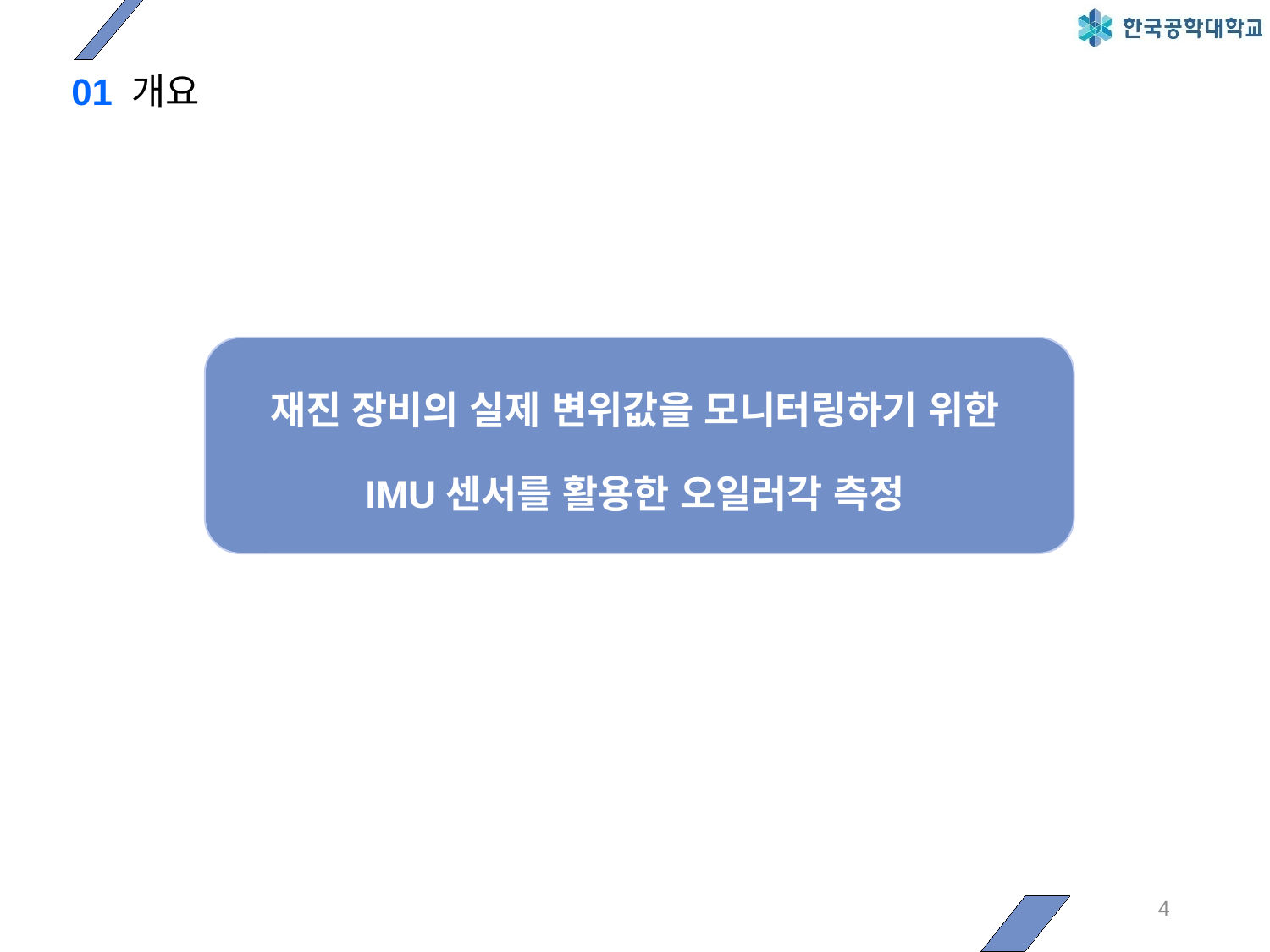

# 01 개요

재진 장비의 실제 변위값을 모니터링하기 위한

IMU센서를 활용한 오일러각 측정

4